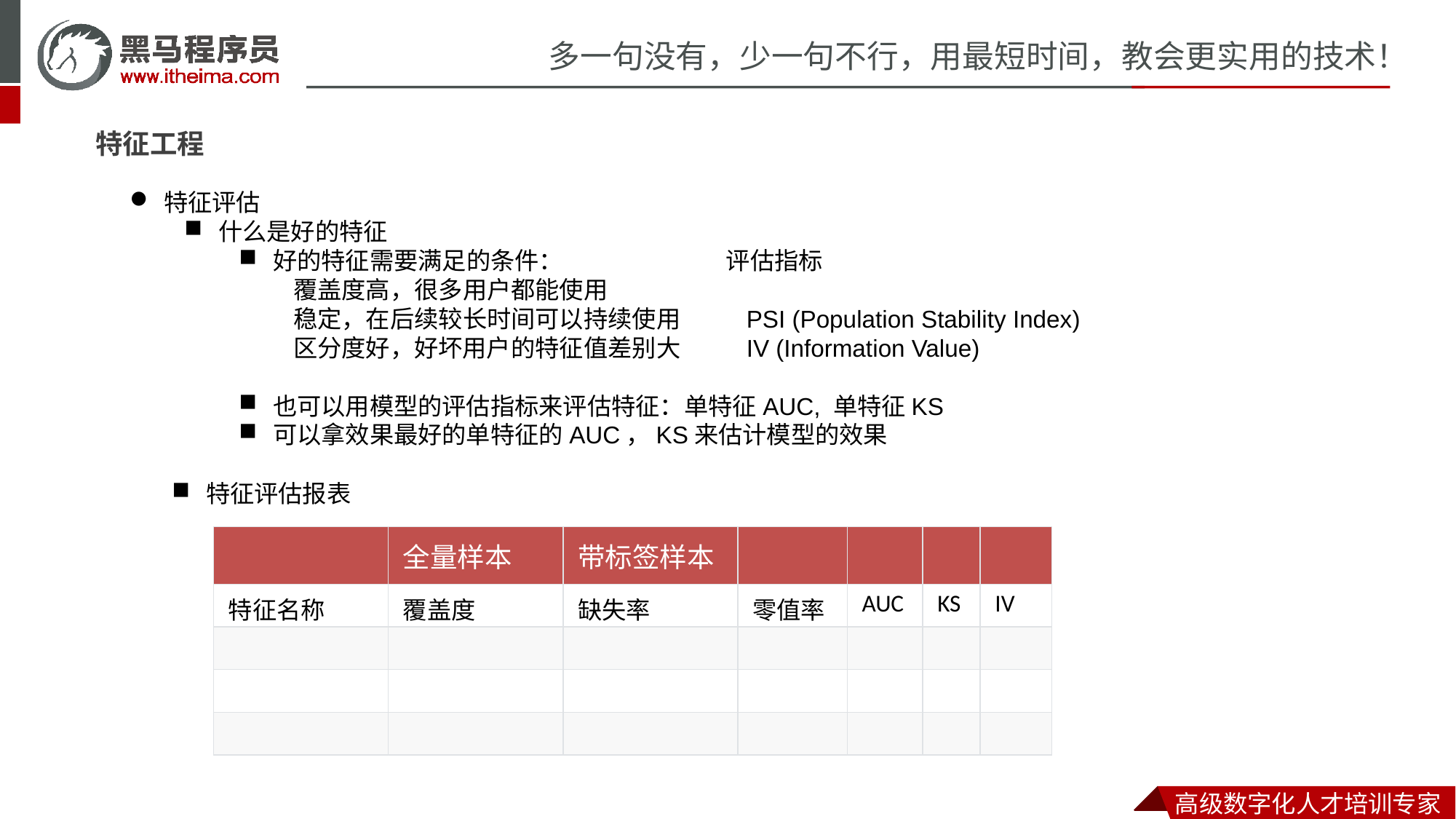

特征工程
特征评估
什么是好的特征
好的特征需要满足的条件：                              评估指标
覆盖度高，很多用户都能使用
稳定，在后续较长时间可以持续使用           PSI (Population Stability Index)
区分度好，好坏用户的特征值差别大           IV (Information Value)

也可以用模型的评估指标来评估特征：单特征AUC, 单特征KS
可以拿效果最好的单特征的AUC，KS来估计模型的效果

特征评估报表

|  | 全量样本 | 带标签样本 |  |  |  |  |
| --- | --- | --- | --- | --- | --- | --- |
| 特征名称 | 覆盖度 | 缺失率 | 零值率 | AUC | KS | IV |
|  |  |  |  |  |  |  |
|  |  |  |  |  |  |  |
|  |  |  |  |  |  |  |